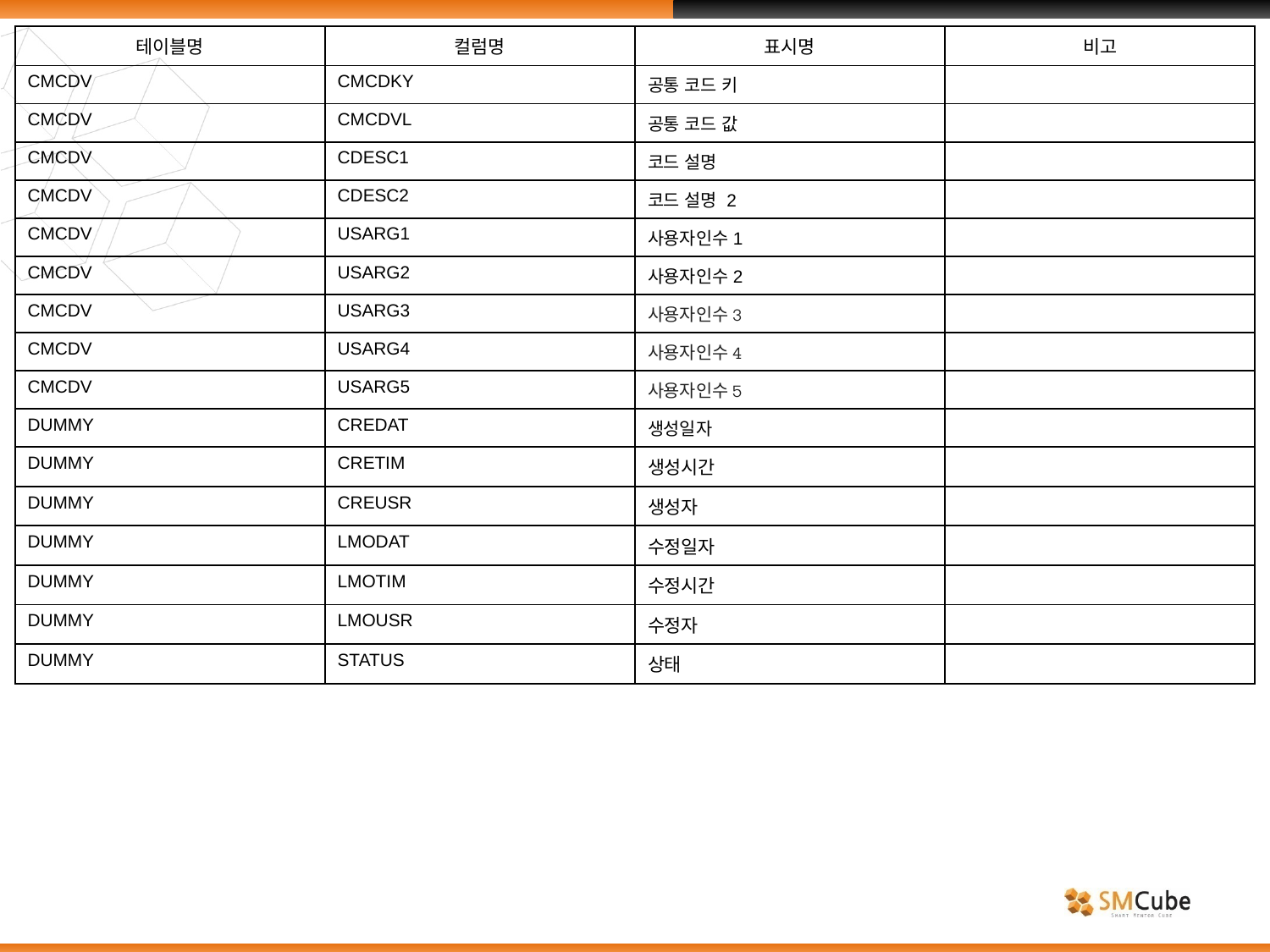

| 테이블명 | 컬럼명 | 표시명 | 비고 |
| --- | --- | --- | --- |
| CMCDV | CMCDKY | 공통 코드 키 |  |
| CMCDV | CMCDVL | 공통 코드 값 |  |
| CMCDV | CDESC1 | 코드 설명 |  |
| CMCDV | CDESC2 | 코드 설명 2 |  |
| CMCDV | USARG1 | 사용자인수1 |  |
| CMCDV | USARG2 | 사용자인수2 |  |
| CMCDV | USARG3 | 사용자인수3 |  |
| CMCDV | USARG4 | 사용자인수4 |  |
| CMCDV | USARG5 | 사용자인수5 |  |
| DUMMY | CREDAT | 생성일자 |  |
| DUMMY | CRETIM | 생성시간 |  |
| DUMMY | CREUSR | 생성자 |  |
| DUMMY | LMODAT | 수정일자 |  |
| DUMMY | LMOTIM | 수정시간 |  |
| DUMMY | LMOUSR | 수정자 |  |
| DUMMY | STATUS | 상태 |  |